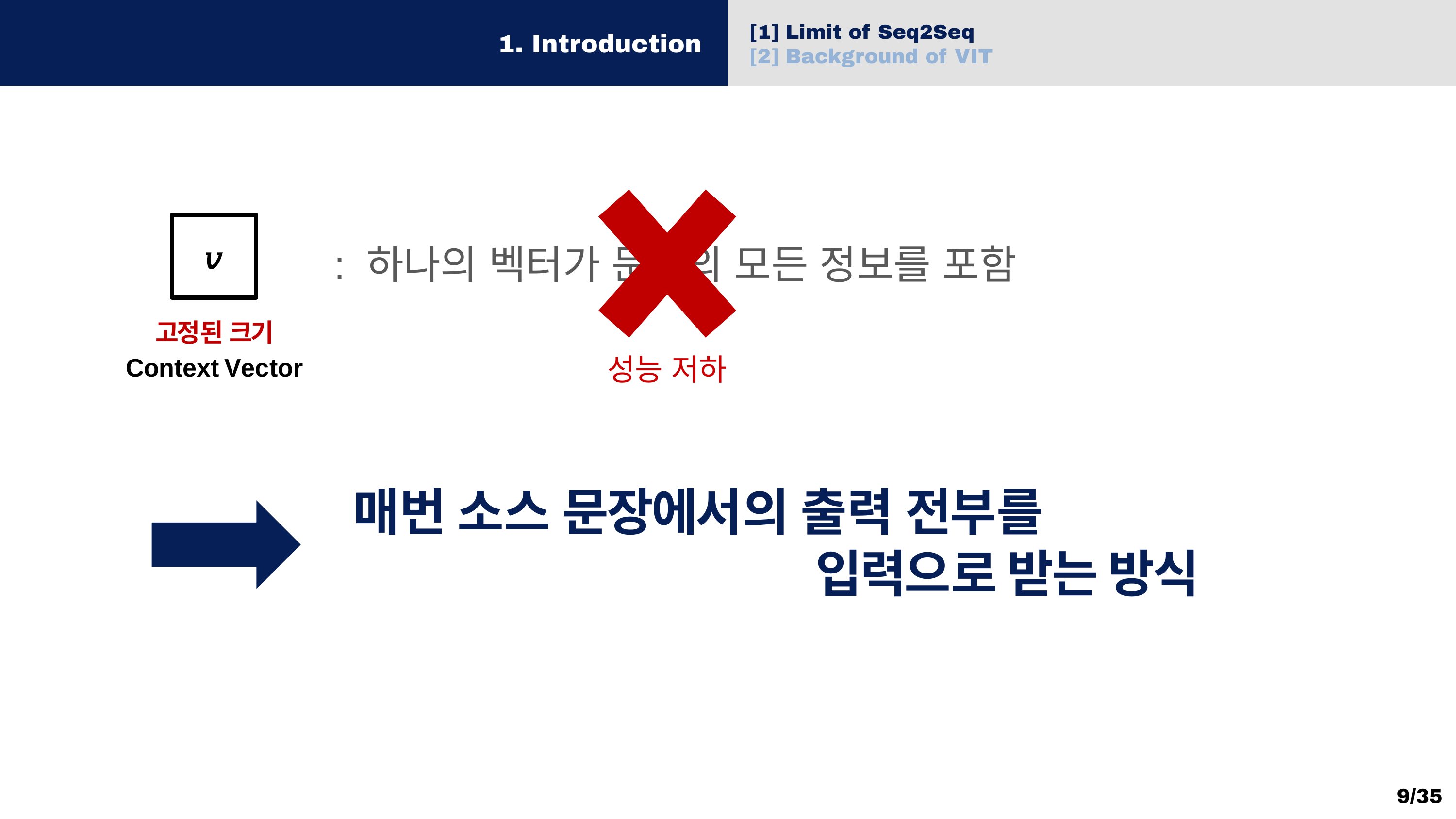

[1] Limit of Seq2Seq
[2] Background of VIT
1. Introduction

𝑣
: 하나의 벡터가 문장의 모든 정보를 포함
고정된 크기
Context Vector
성능 저하
매번 소스 문장에서의 출력 전부를
입력으로 받는 방식